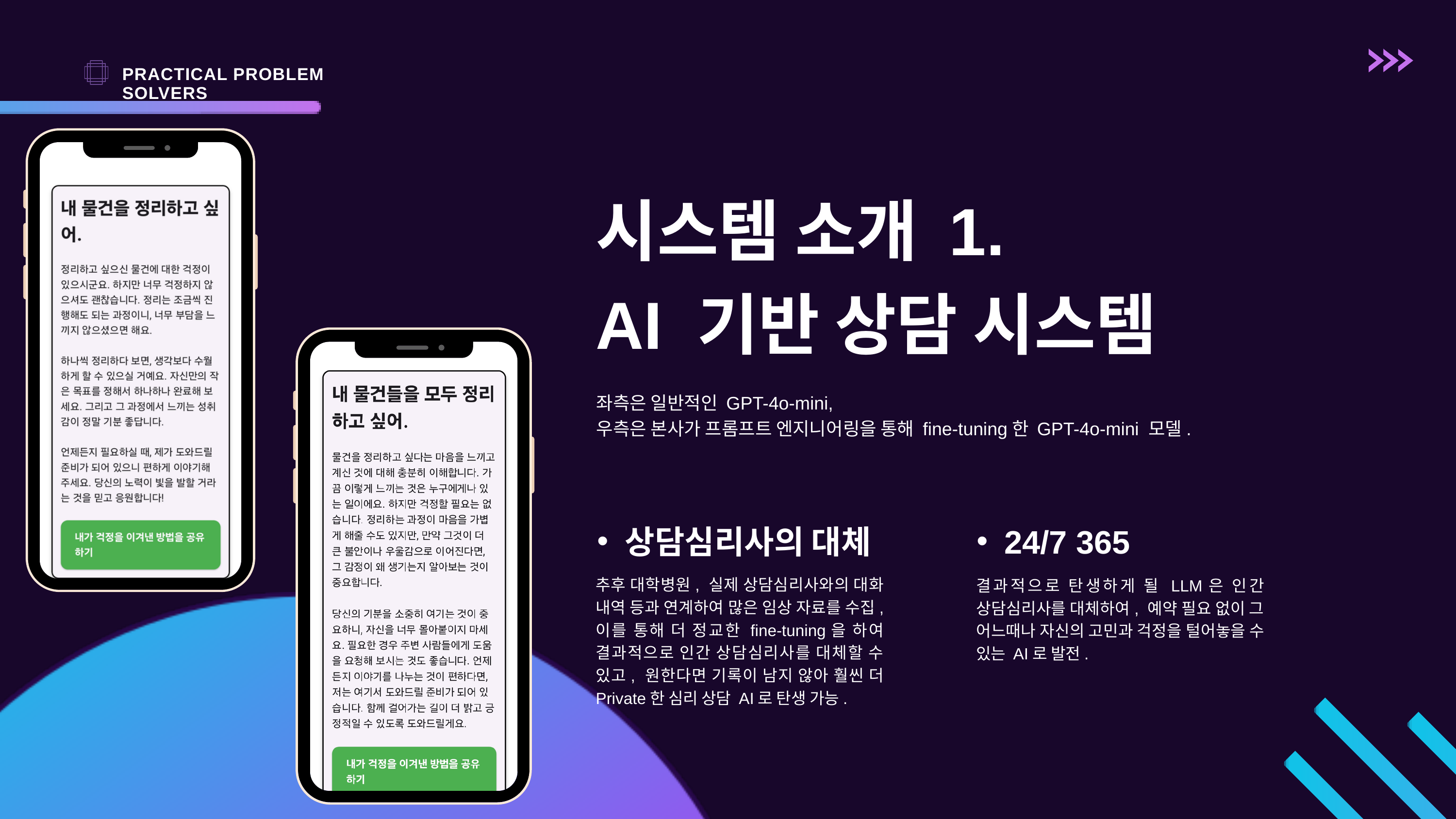

PRACTICAL PROBLEM SOLVERS

시스템 소개 1.
AI 기반 상담 시스템

좌측은 일반적인 GPT-4o-mini,
우측은 본사가 프롬프트 엔지니어링을 통해 fine-tuning한 GPT-4o-mini 모델.
상담심리사의 대체
24/7 365
추후 대학병원, 실제 상담심리사와의 대화 내역 등과 연계하여 많은 임상 자료를 수집, 이를 통해 더 정교한 fine-tuning을 하여 결과적으로 인간 상담심리사를 대체할 수 있고, 원한다면 기록이 남지 않아 훨씬 더 Private한 심리 상담 AI로 탄생 가능.
결과적으로 탄생하게 될 LLM은 인간 상담심리사를 대체하여, 예약 필요 없이 그 어느때나 자신의 고민과 걱정을 털어놓을 수 있는 AI로 발전.